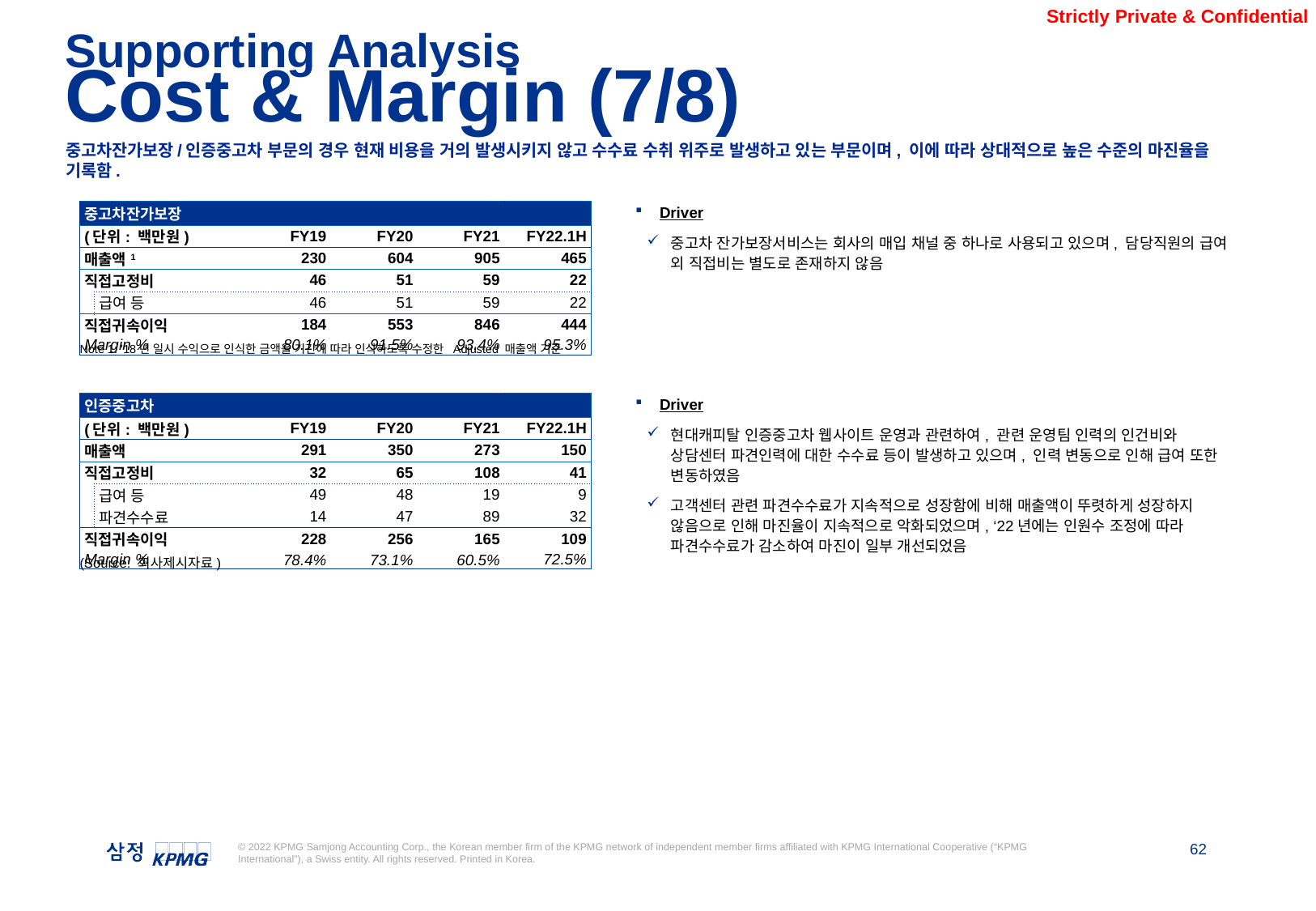

Supporting Analysis
Cost & Margin (7/8)
중고차잔가보장/인증중고차 부문의 경우 현재 비용을 거의 발생시키지 않고 수수료 수취 위주로 발생하고 있는 부문이며, 이에 따라 상대적으로 높은 수준의 마진율을 기록함.
| 중고차잔가보장 |  |  |  |  |  |
| --- | --- | --- | --- | --- | --- |
| (단위: 백만원) |  | FY19 | FY20 | FY21 | FY22.1H |
| 매출액1 |  | 230 | 604 | 905 | 465 |
| 직접고정비 |  | 46 | 51 | 59 | 22 |
|  | 급여 등 | 46 | 51 | 59 | 22 |
| 직접귀속이익 |  | 184 | 553 | 846 | 444 |
| Margin % |  | 80.1% | 91.5% | 93.4% | 95.3% |
Driver
중고차 잔가보장서비스는 회사의 매입 채널 중 하나로 사용되고 있으며, 담당직원의 급여 외 직접비는 별도로 존재하지 않음

Note 1: ’18년 일시 수익으로 인식한 금액을 기간에 따라 인식하도록 수정한  Adjusted 매출액 기준
Driver
현대캐피탈 인증중고차 웹사이트 운영과 관련하여, 관련 운영팀 인력의 인건비와 상담센터 파견인력에 대한 수수료 등이 발생하고 있으며, 인력 변동으로 인해 급여 또한 변동하였음
고객센터 관련 파견수수료가 지속적으로 성장함에 비해 매출액이 뚜렷하게 성장하지 않음으로 인해 마진율이 지속적으로 악화되었으며, ‘22년에는 인원수 조정에 따라 파견수수료가 감소하여 마진이 일부 개선되었음

| 인증중고차 |  |  |  |  |  |
| --- | --- | --- | --- | --- | --- |
| (단위: 백만원) |  | FY19 | FY20 | FY21 | FY22.1H |
| 매출액 |  | 291 | 350 | 273 | 150 |
| 직접고정비 |  | 32 | 65 | 108 | 41 |
|  | 급여 등 | 49 | 48 | 19 | 9 |
|  | 파견수수료 | 14 | 47 | 89 | 32 |
| 직접귀속이익 |  | 228 | 256 | 165 | 109 |
| Margin % |  | 78.4% | 73.1% | 60.5% | 72.5% |
(Source: 회사제시자료)